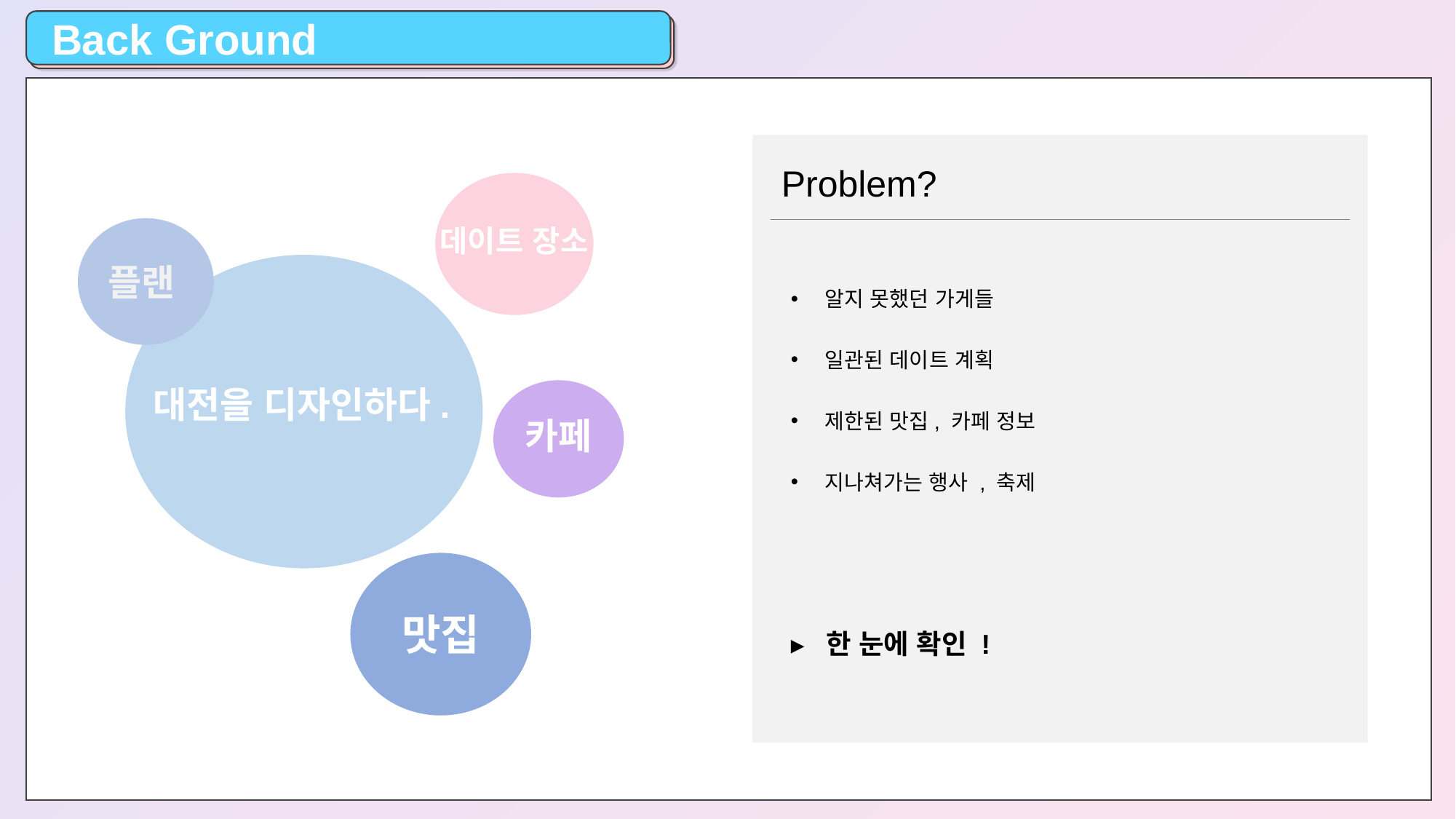

Back Ground

Problem?

데이트 장소

플랜

대전을 디자인하다.
알지 못했던 가게들

일관된 데이트 계획

제한된 맛집, 카페 정보

지나쳐가는 행사 , 축제

카페

맛집
▸  한 눈에 확인 !